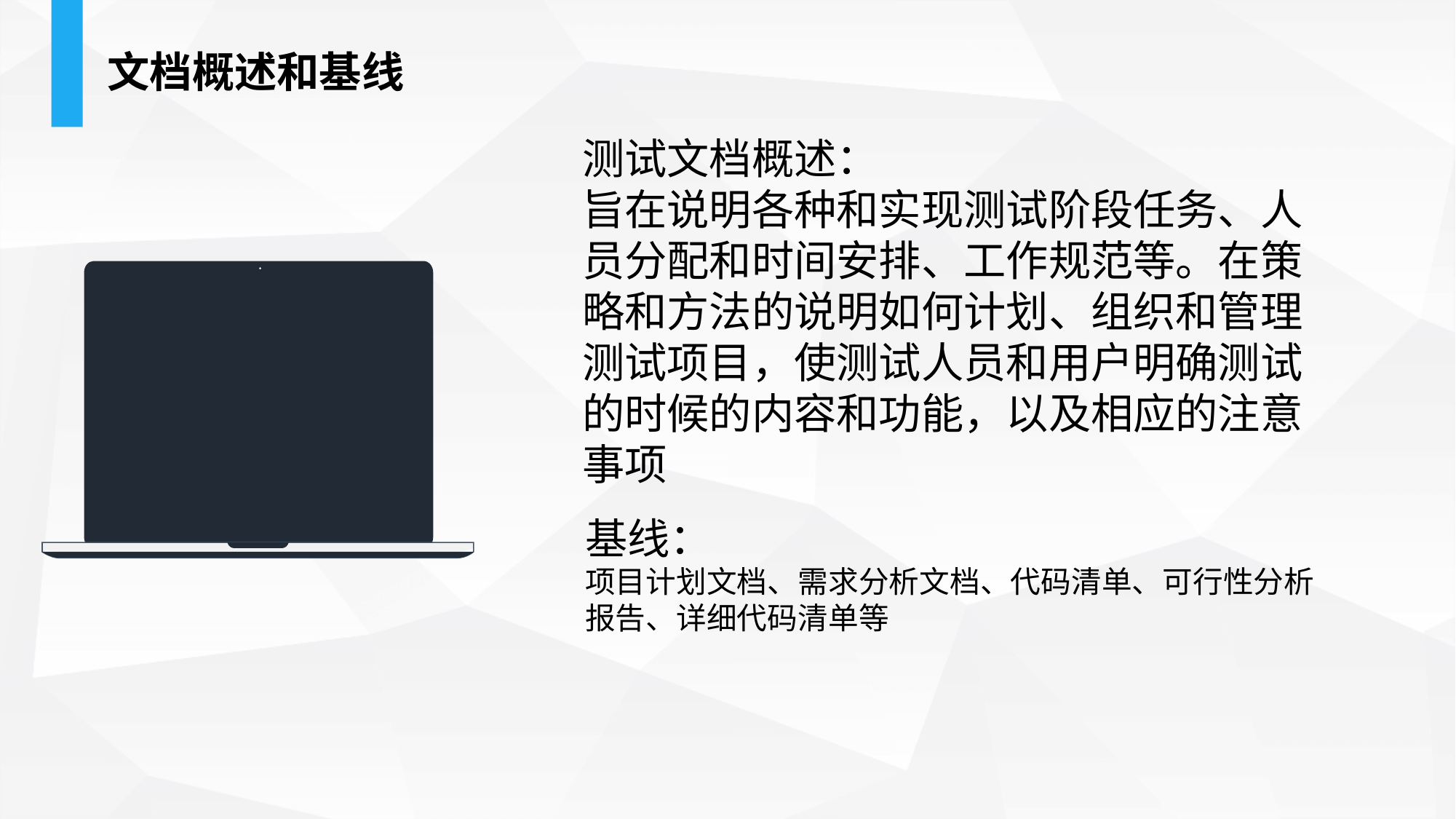

文档概述和基线
测试文档概述：
旨在说明各种和实现测试阶段任务、人员分配和时间安排、工作规范等。在策略和方法的说明如何计划、组织和管理测试项目，使测试人员和用户明确测试的时候的内容和功能，以及相应的注意事项

基线：
项目计划文档、需求分析文档、代码清单、可行性分析报告、详细代码清单等